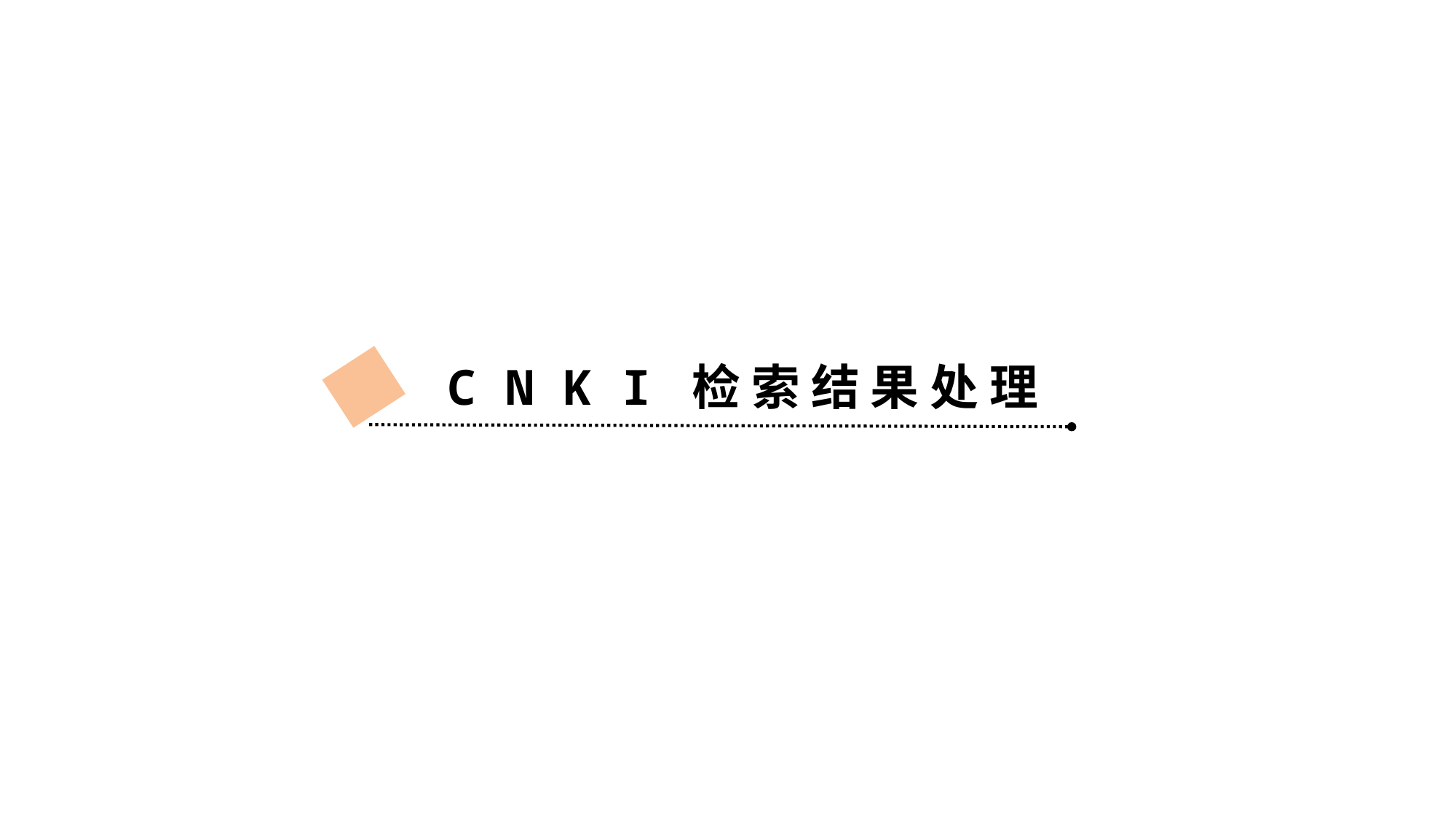

#

C N K I 检 索 结 果 处 理